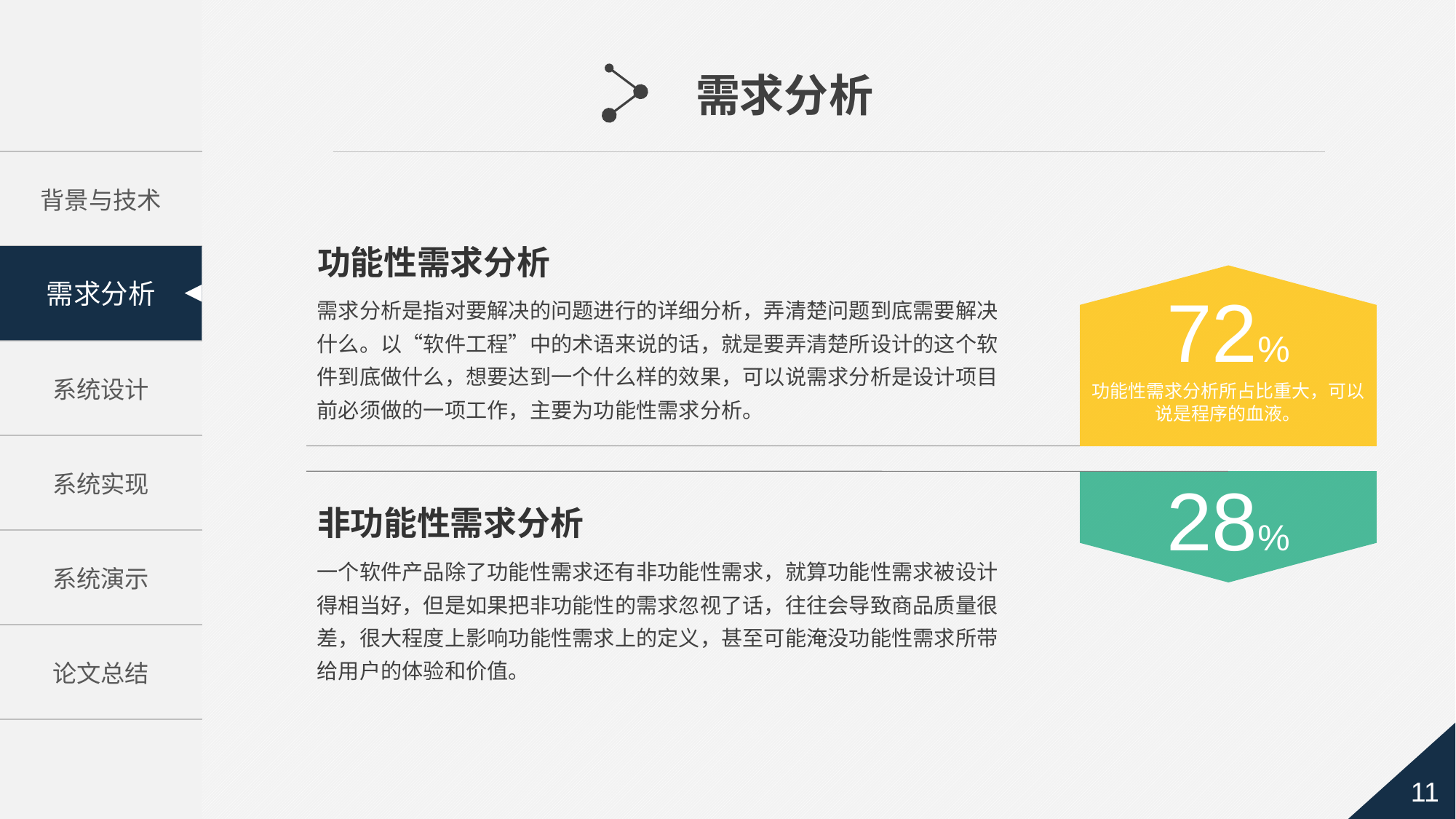

需求分析
功能性需求分析
72%
功能性需求分析所占比重大，可以说是程序的血液。
需求分析是指对要解决的问题进行的详细分析，弄清楚问题到底需要解决什么。以“软件工程”中的术语来说的话，就是要弄清楚所设计的这个软件到底做什么，想要达到一个什么样的效果，可以说需求分析是设计项目前必须做的一项工作，主要为功能性需求分析。
28%

非功能性需求分析
一个软件产品除了功能性需求还有非功能性需求，就算功能性需求被设计得相当好，但是如果把非功能性的需求忽视了话，往往会导致商品质量很差，很大程度上影响功能性需求上的定义，甚至可能淹没功能性需求所带给用户的体验和价值。